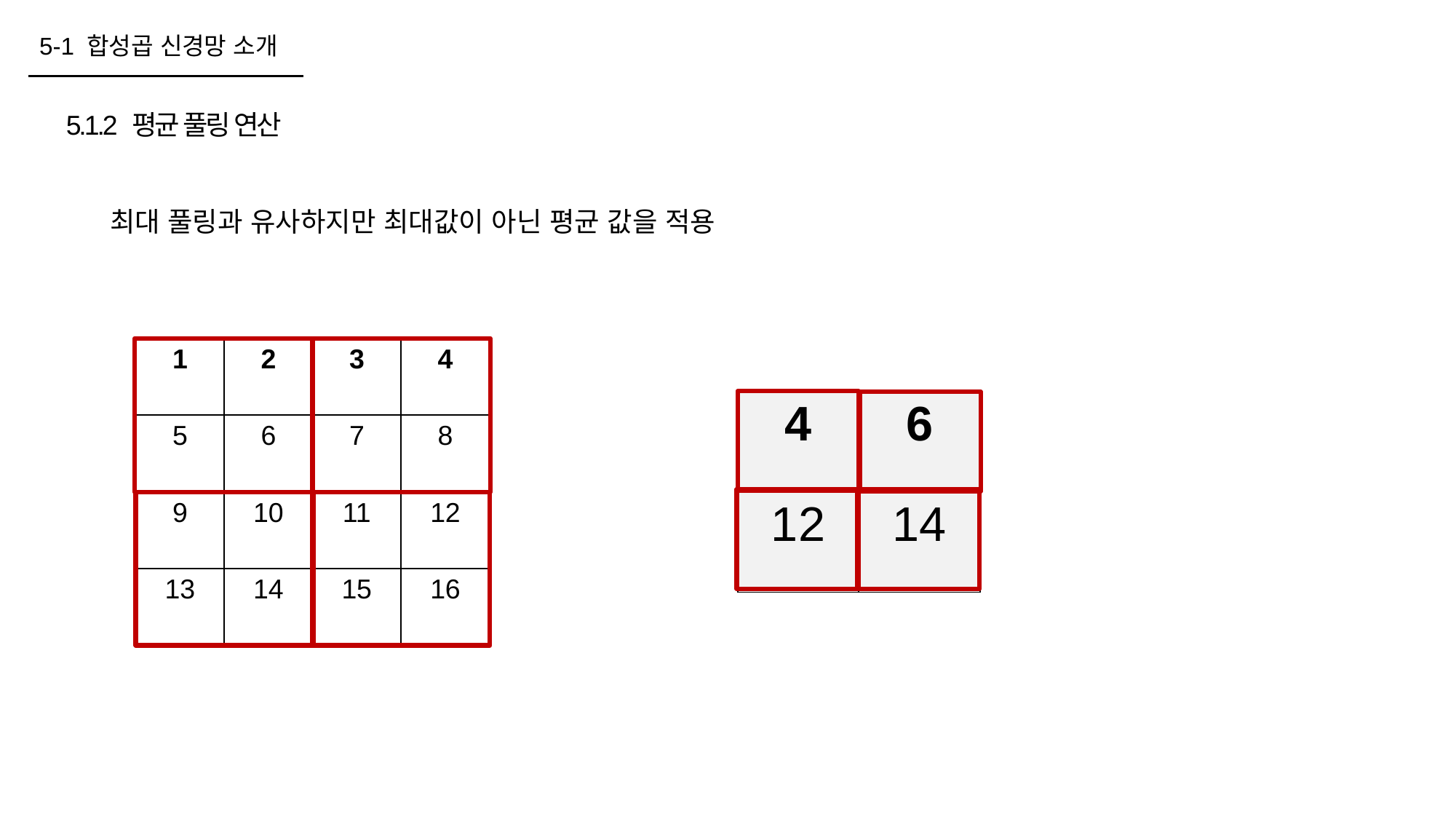

5-1 합성곱 신경망 소개
5.1.2 평균 풀링 연산

최대 풀링과 유사하지만 최대값이 아닌 평균 값을 적용

| 1 | 2 | 3 | 4 |
| --- | --- | --- | --- |
| 5 | 6 | 7 | 8 |
| 9 | 10 | 11 | 12 |
| 13 | 14 | 15 | 16 |

| 4 | 6 |
| --- | --- |
| 12 | 14 |